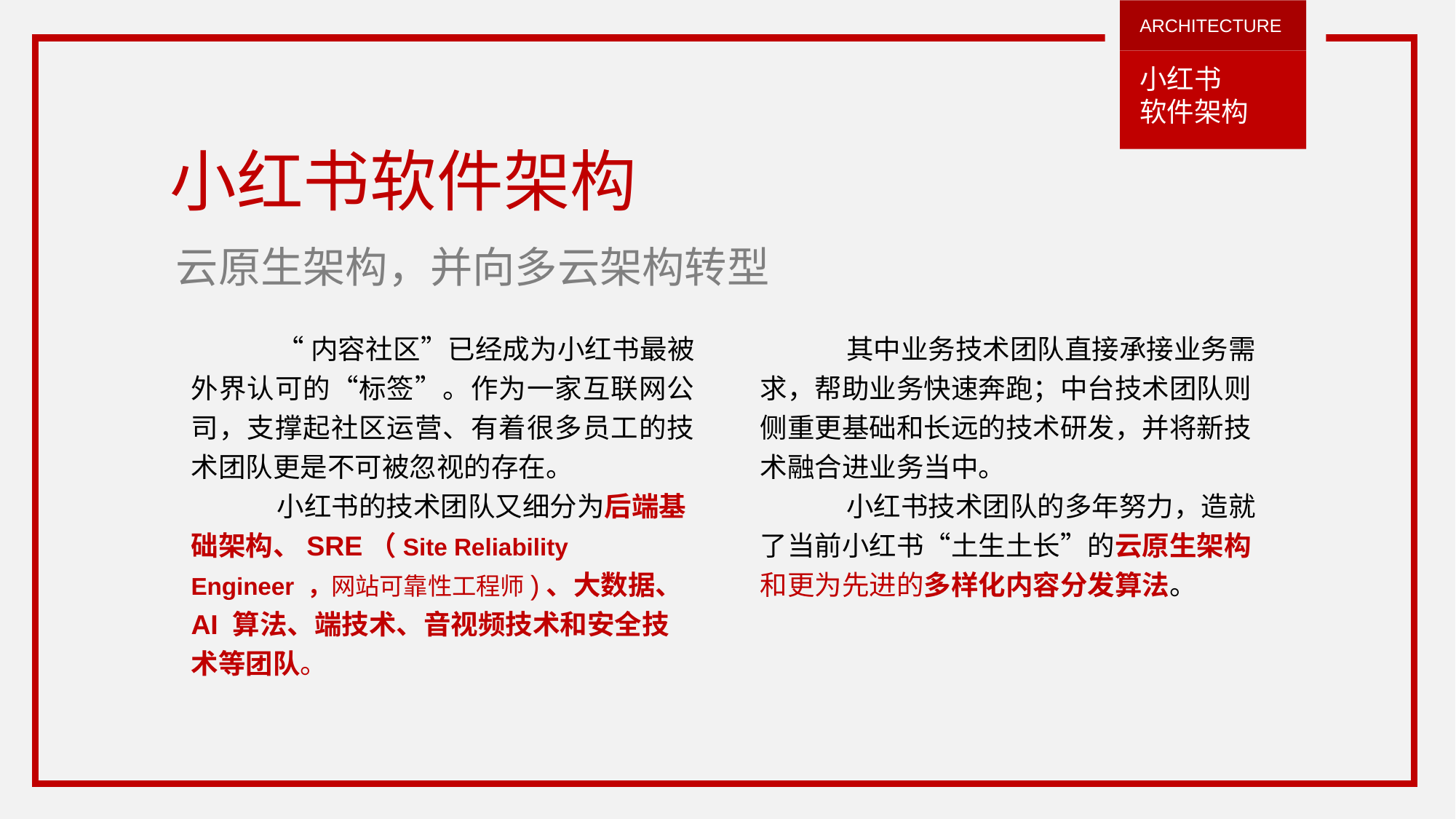

ARCHITECTURE
小红书
软件架构
小红书软件架构
云原生架构，并向多云架构转型
“内容社区”已经成为小红书最被外界认可的“标签”。作为一家互联网公司，支撑起社区运营、有着很多员工的技术团队更是不可被忽视的存在。
小红书的技术团队又细分为后端基础架构、SRE（Site Reliability Engineer ，网站可靠性工程师)、大数据、AI 算法、端技术、音视频技术和安全技术等团队。
其中业务技术团队直接承接业务需求，帮助业务快速奔跑；中台技术团队则侧重更基础和长远的技术研发，并将新技术融合进业务当中。
小红书技术团队的多年努力，造就了当前小红书“土生土长”的云原生架构和更为先进的多样化内容分发算法。